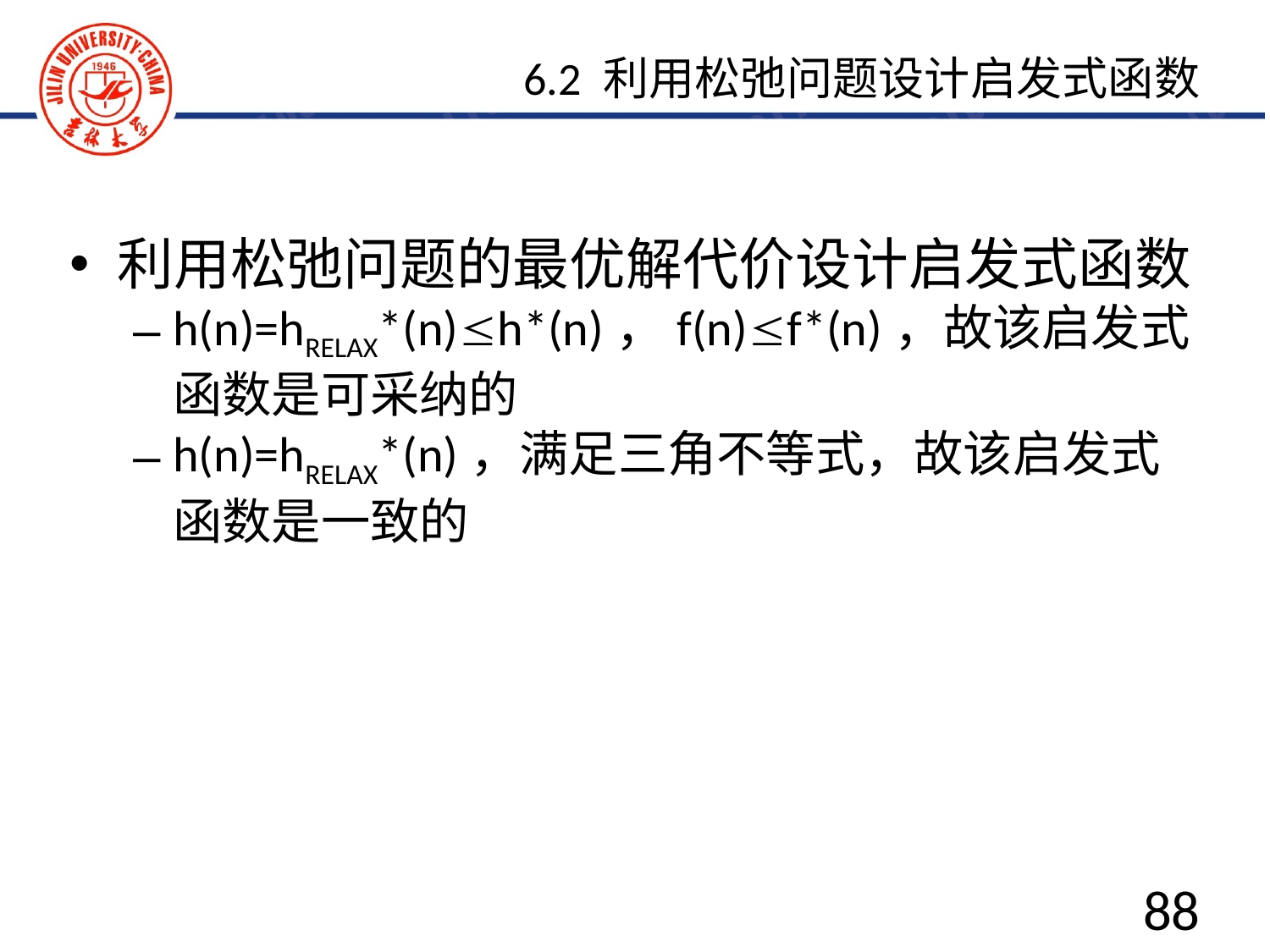

6.2 利用松弛问题设计启发式函数
利用松弛问题的最优解代价设计启发式函数
h(n)=hRELAX*(n)≤h*(n)，f(n)≤f*(n)，故该启发式函数是可采纳的
h(n)=hRELAX*(n)，满足三角不等式，故该启发式函数是一致的
88